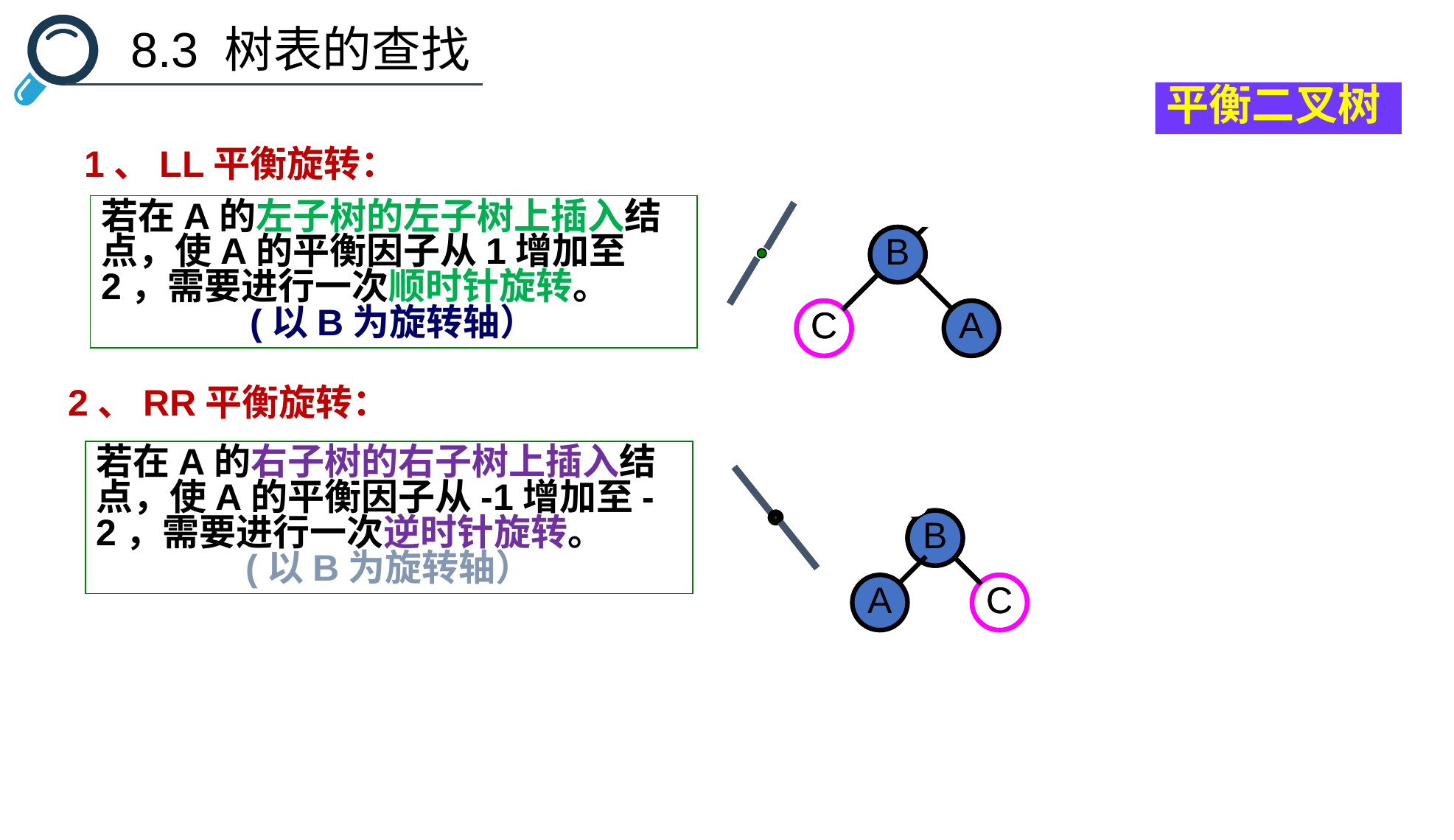

8.3 树表的查找
平衡二叉树
1、LL平衡旋转：

A

B

C
若在A的左子树的左子树上插入结点，使A的平衡因子从1增加至2，需要进行一次顺时针旋转。
(以B为旋转轴）

B

C
A
2、RR平衡旋转：

若在A的右子树的右子树上插入结点，使A的平衡因子从-1增加至-2，需要进行一次逆时针旋转。
(以B为旋转轴）
A

B

C

B

A
C